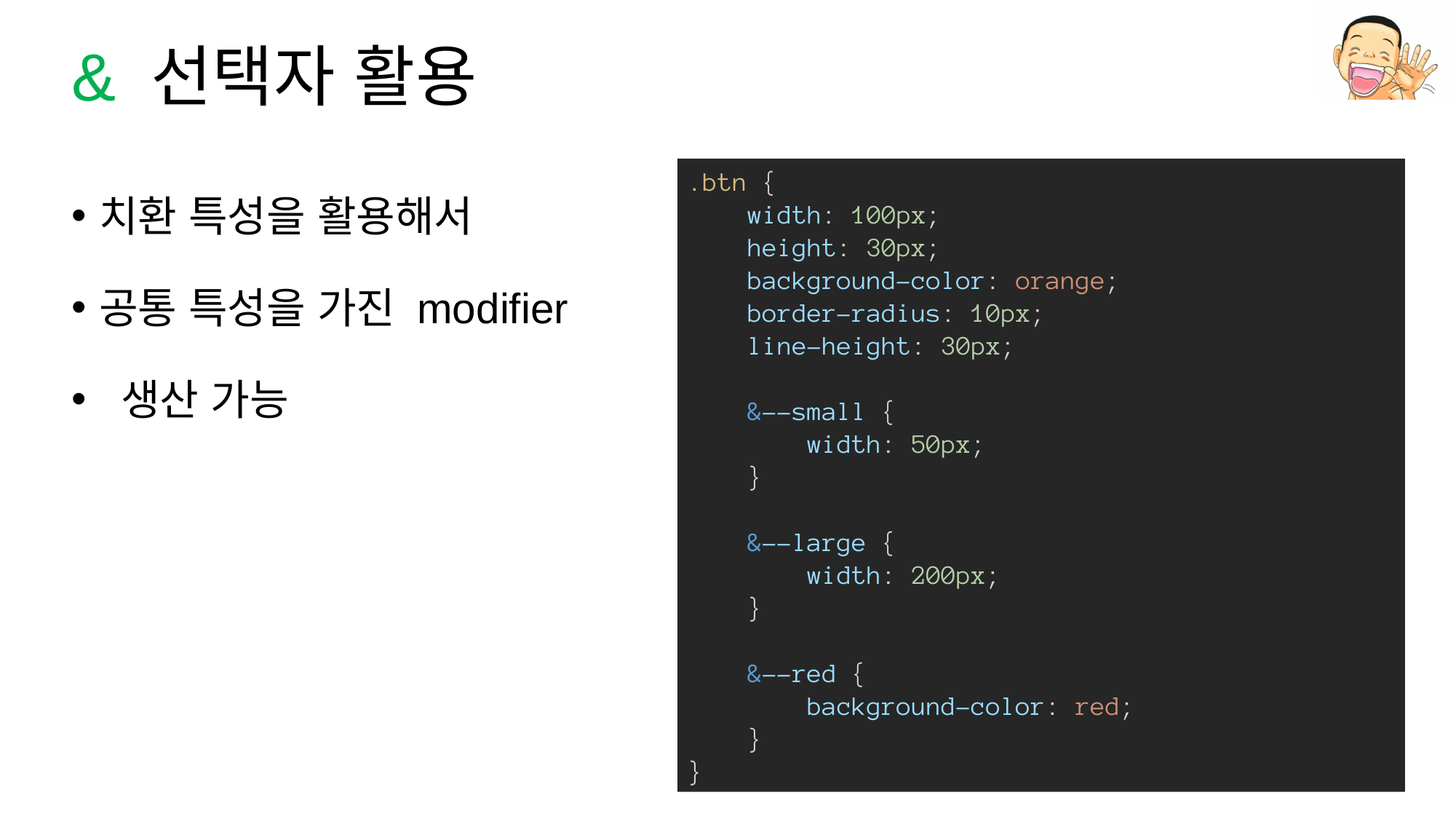

# & 선택자 활용
.btn {
    width: 100px;
    height: 30px;
    background-color: orange;
    border-radius: 10px;
    line-height: 30px;
    &--small {
        width: 50px;
    }
    &--large {
        width: 200px;
    }
    &--red {
        background-color: red;
    }
}
치환 특성을 활용해서
공통 특성을 가진 modifier
 생산 가능